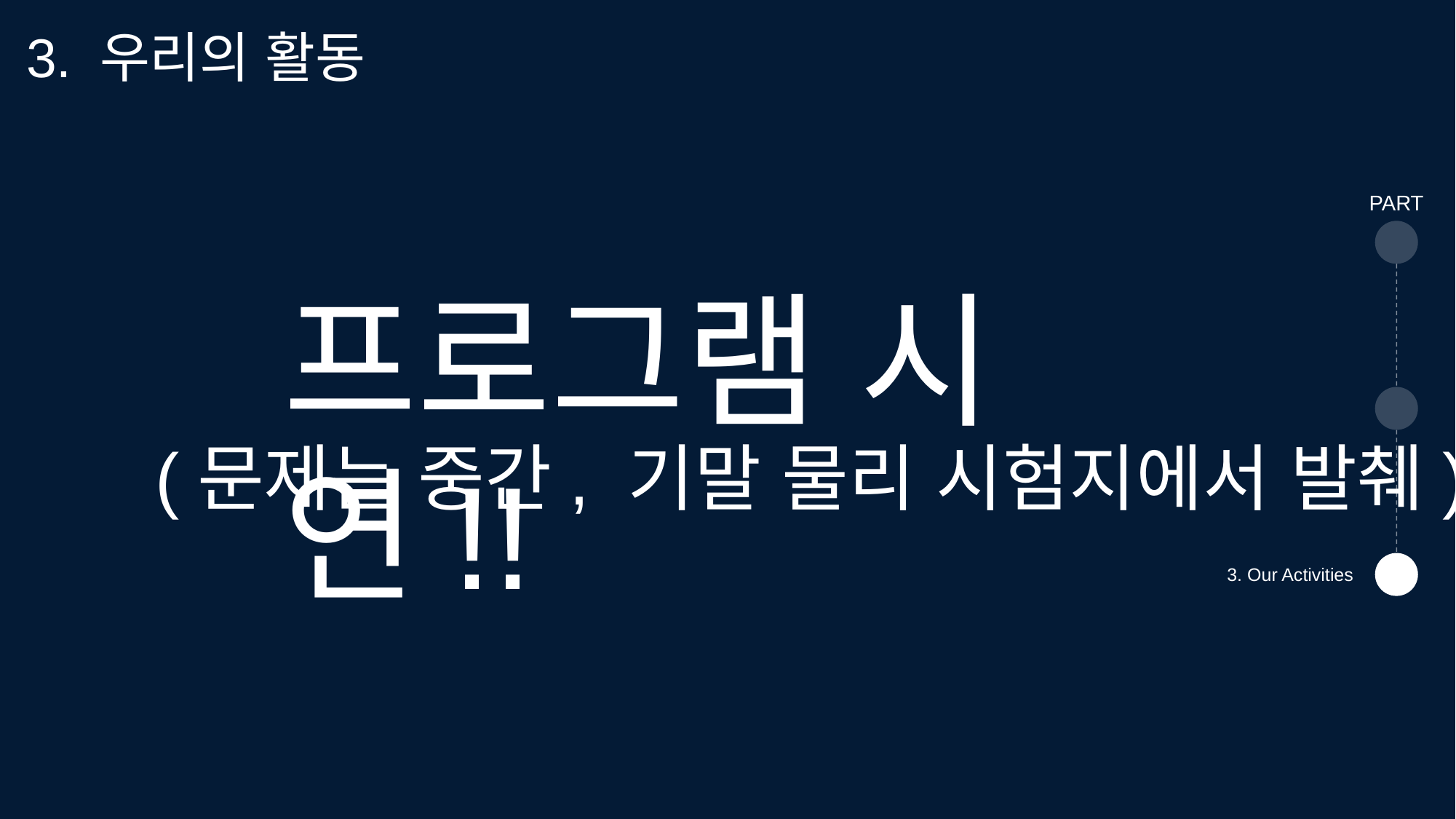

3. 우리의 활동
PART

프로그램 시연!!

(문제는 중간, 기말 물리 시험지에서 발췌)

3. Our Activities